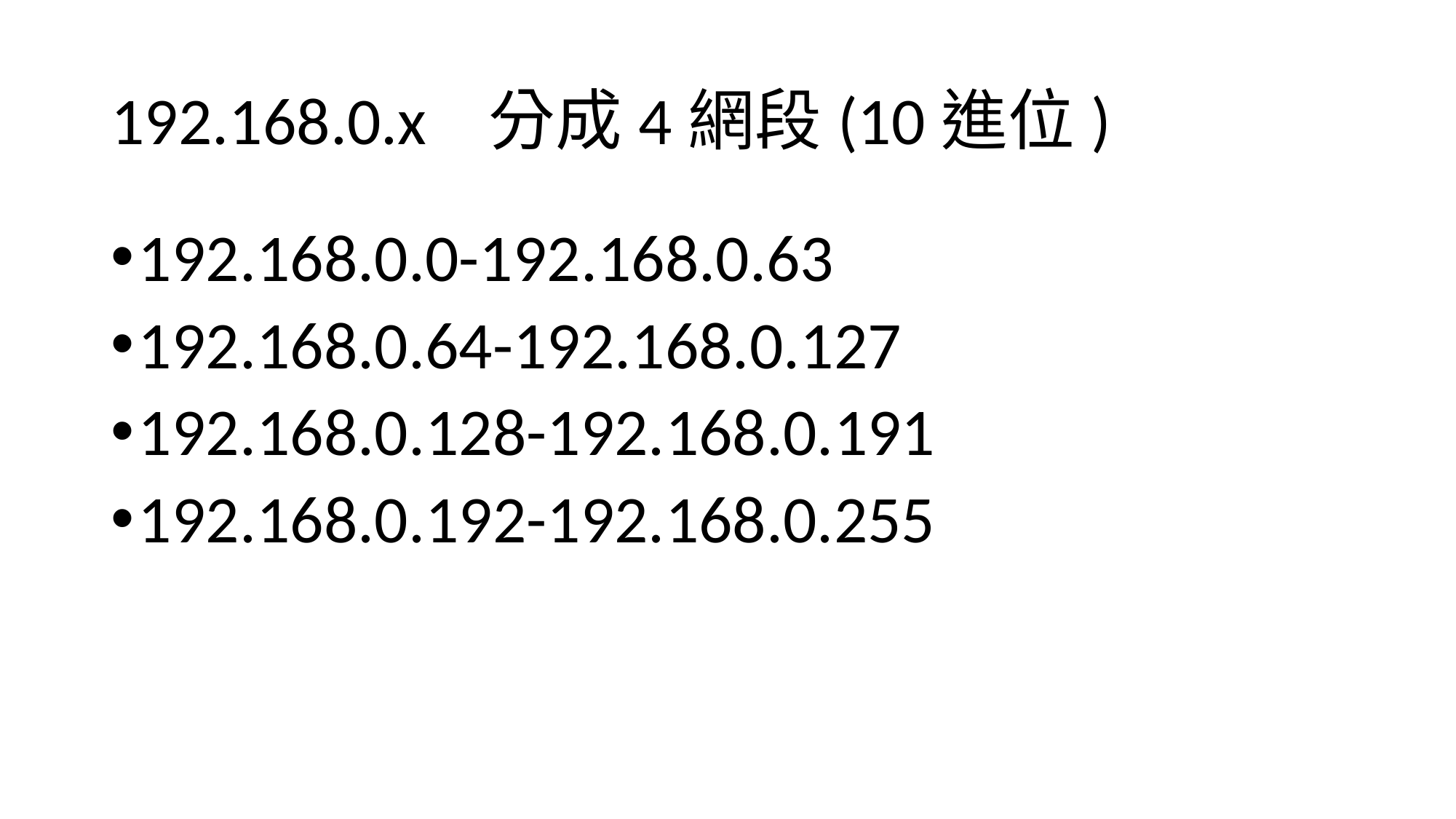

# 192.168.0.x   分成4網段(10進位)
192.168.0.0-192.168.0.63
192.168.0.64-192.168.0.127
192.168.0.128-192.168.0.191
192.168.0.192-192.168.0.255